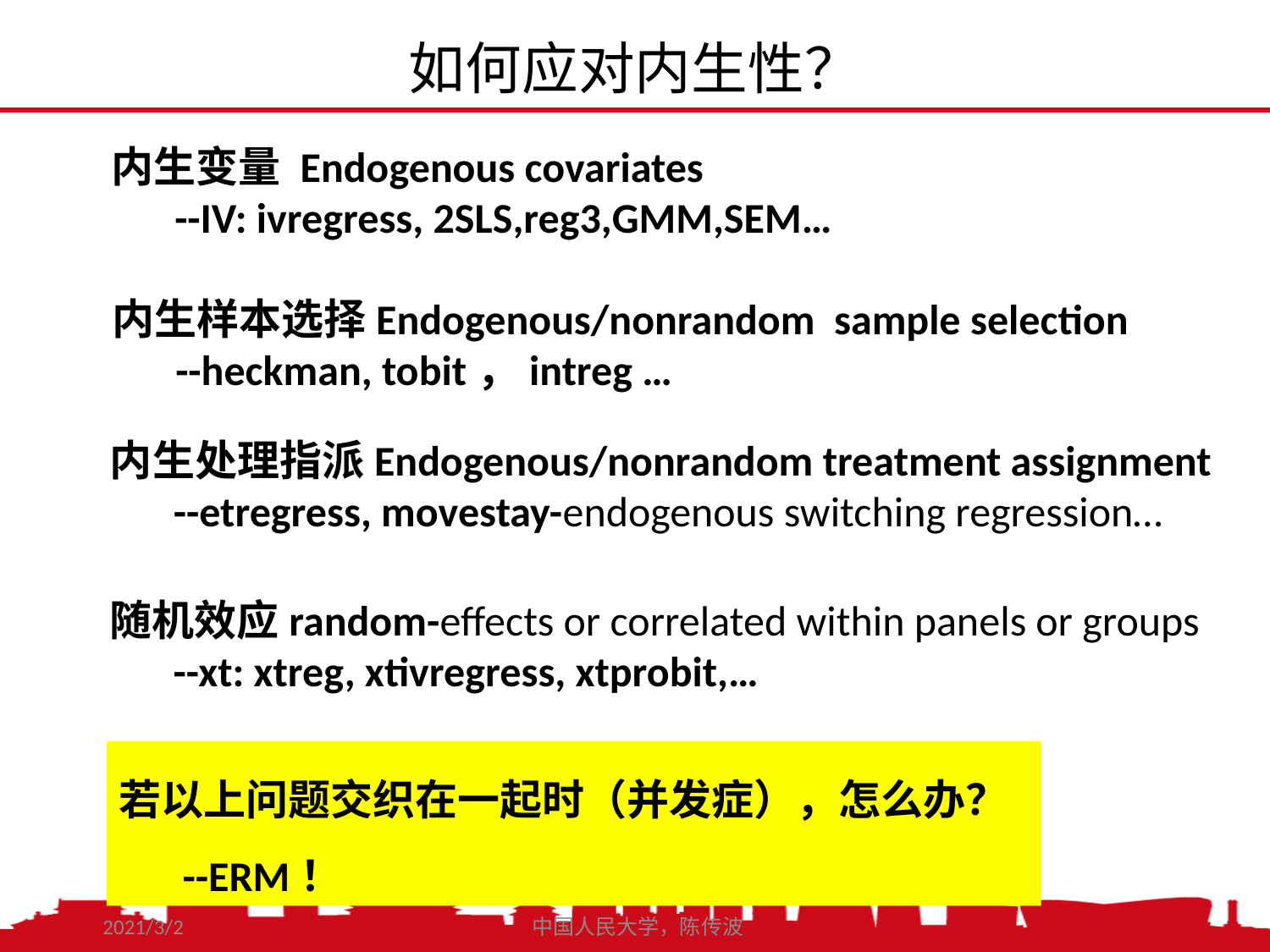

如何应对内生性？
内生变量 Endogenous covariates
--IV: ivregress, 2SLS,reg3,GMM,SEM…
内生样本选择Endogenous/nonrandom  sample selection
--heckman, tobit，intreg …
内生处理指派Endogenous/nonrandom treatment assignment
--etregress, movestay-endogenous switching regression…
随机效应random-effects or correlated within panels or groups
--xt: xtreg, xtivregress, xtprobit,…
若以上问题交织在一起时（并发症），怎么办？
--ERM！
2021/3/2
中国人民大学，陈传波